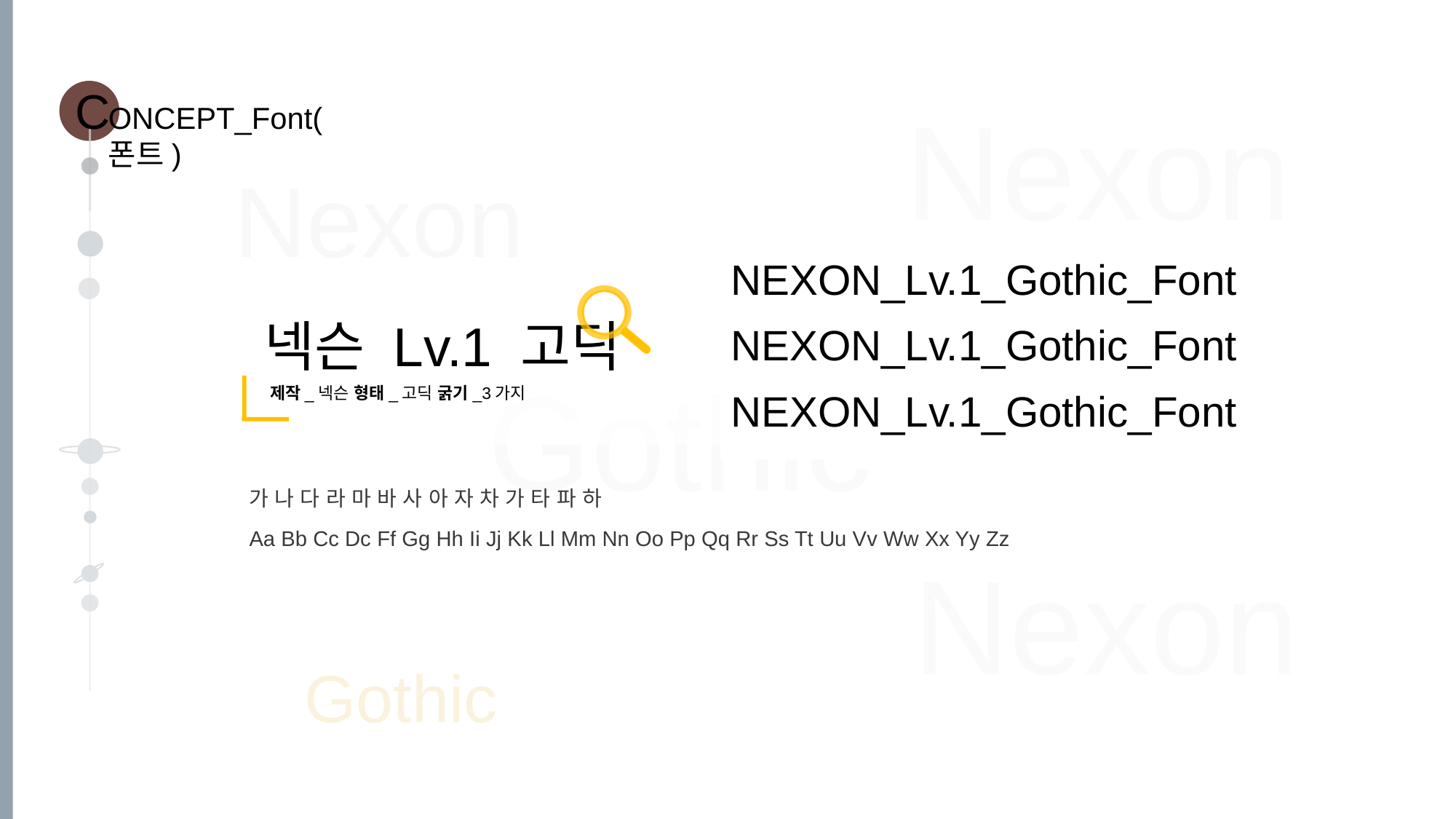

C

Nexon
ONCEPT_Font(폰트)
Nexon

NEXON_Lv.1_Gothic_Font

넥슨 Lv.1 고딕
제작_넥슨 형태_고딕 굵기_3가지

Nexon
NEXON_Lv.1_Gothic_Font
Gothic

NEXON_Lv.1_Gothic_Font

가 나 다 라 마 바 사 아 자 차 가 타 파 하

Aa Bb Cc Dc Ff Gg Hh Ii Jj Kk Ll Mm Nn Oo Pp Qq Rr Ss Tt Uu Vv Ww Xx Yy Zz
Nexon

Gothic